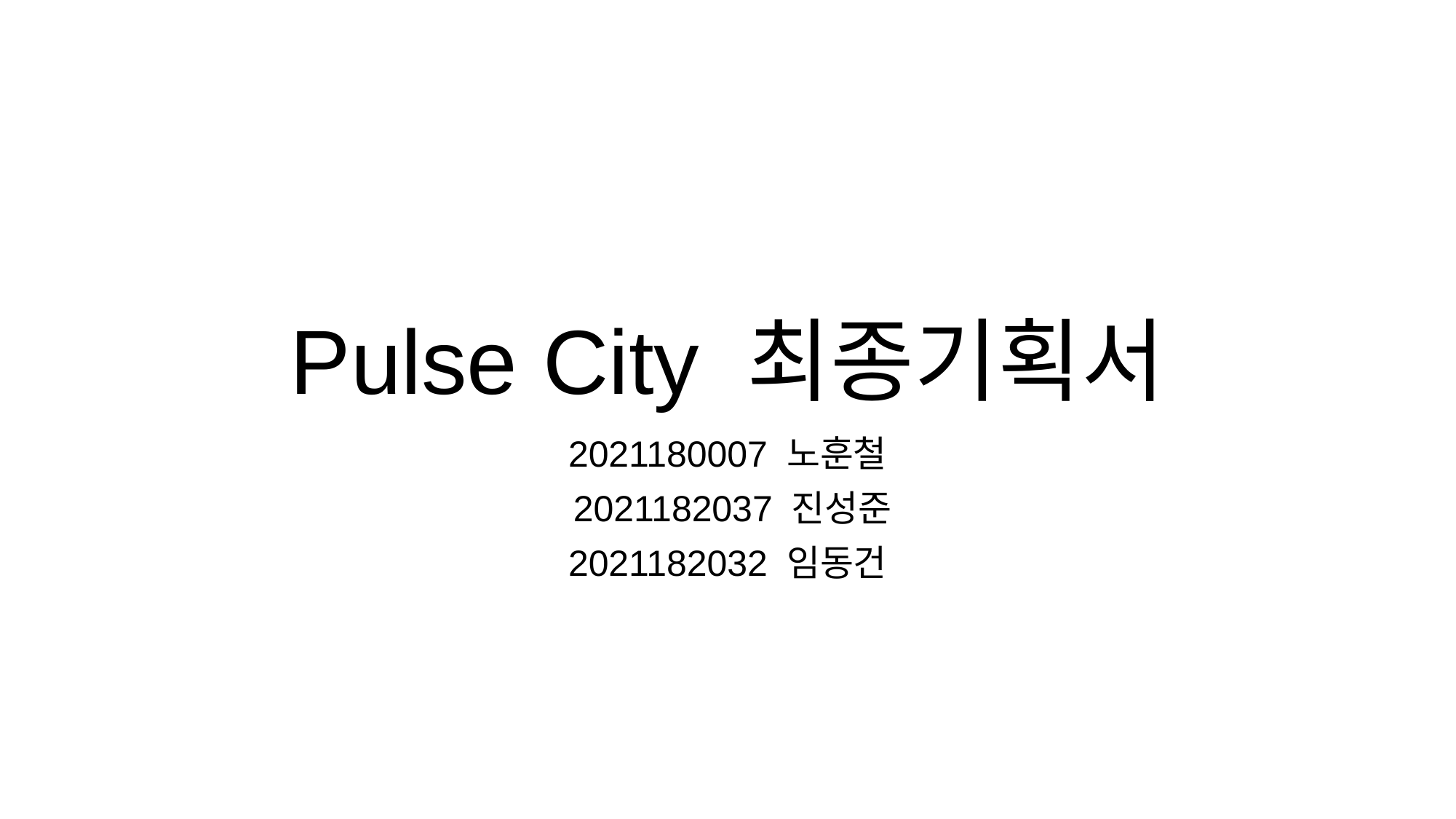

# Pulse City 최종기획서
2021180007 노훈철
 2021182037 진성준
2021182032 임동건